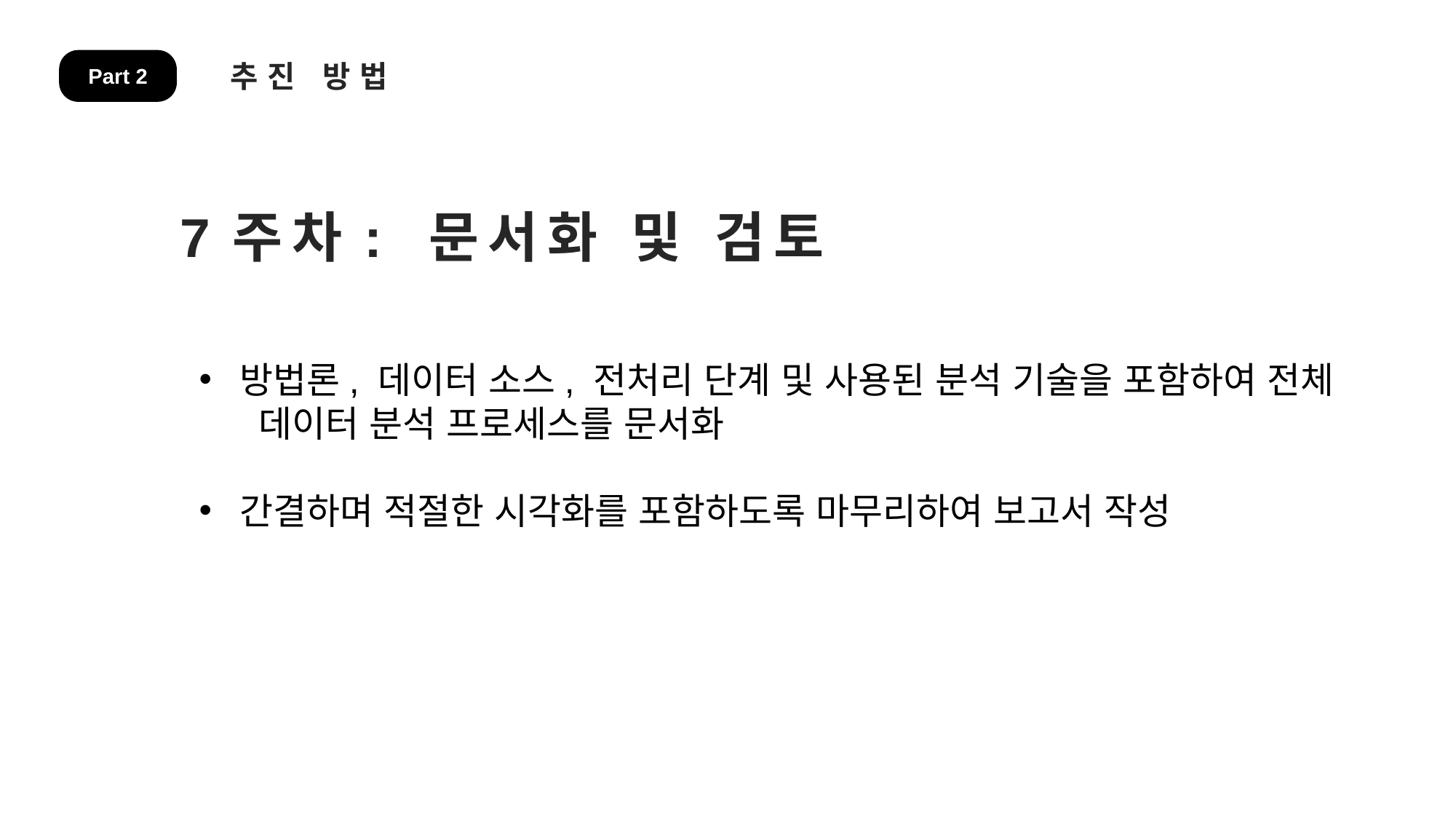

추진 방법
Part 2
7주차: 문서화 및 검토
방법론, 데이터 소스, 전처리 단계 및 사용된 분석 기술을 포함하여 전체
     데이터 분석 프로세스를 문서화

간결하며 적절한 시각화를 포함하도록 마무리하여 보고서 작성